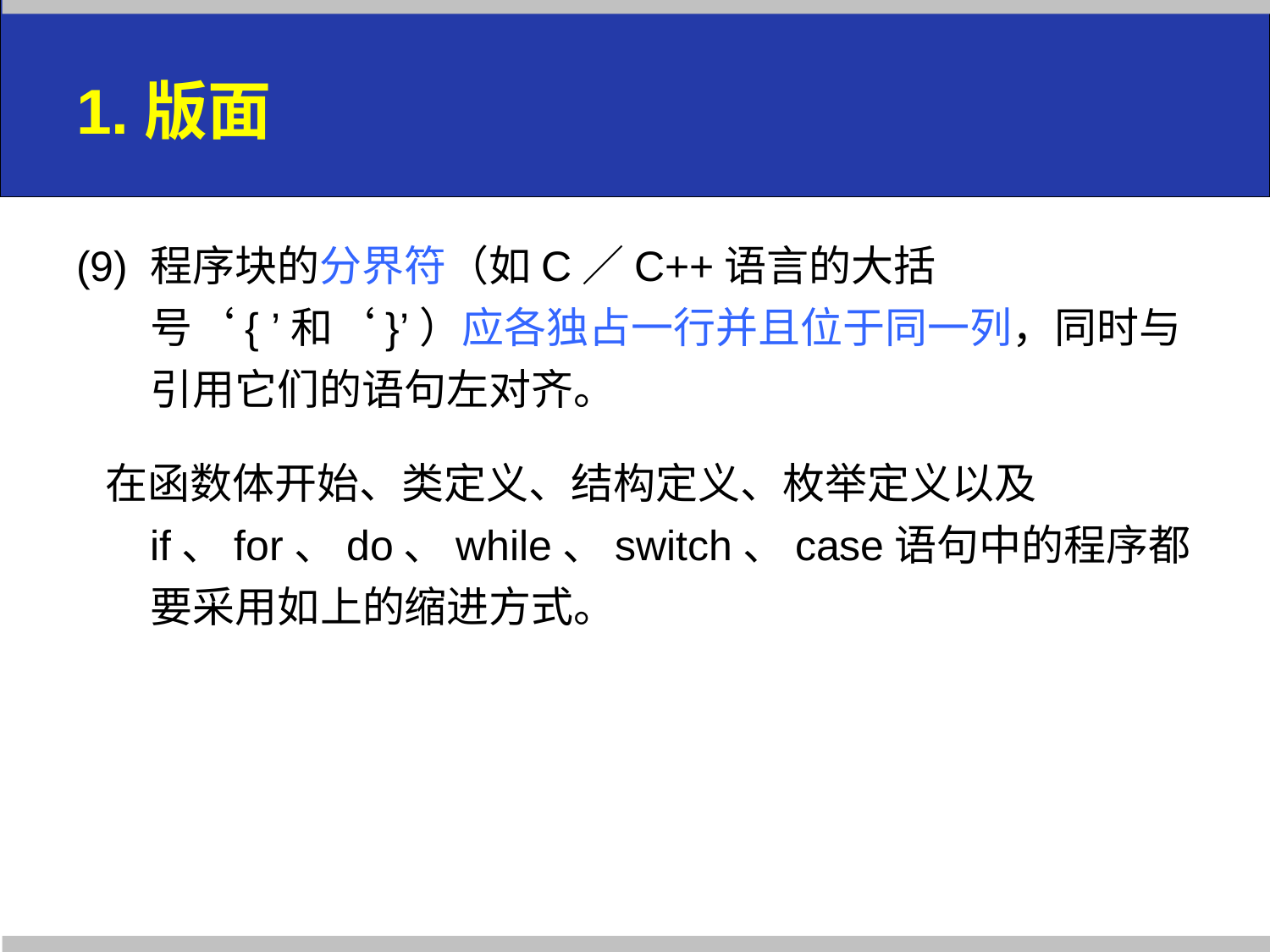

# 1.版面
(9) 程序块的分界符（如C／C++语言的大括号‘{ ’和‘}’）应各独占一行并且位于同一列，同时与引用它们的语句左对齐。
  在函数体开始、类定义、结构定义、枚举定义以及if、for、do、while、switch、case语句中的程序都要采用如上的缩进方式。
676